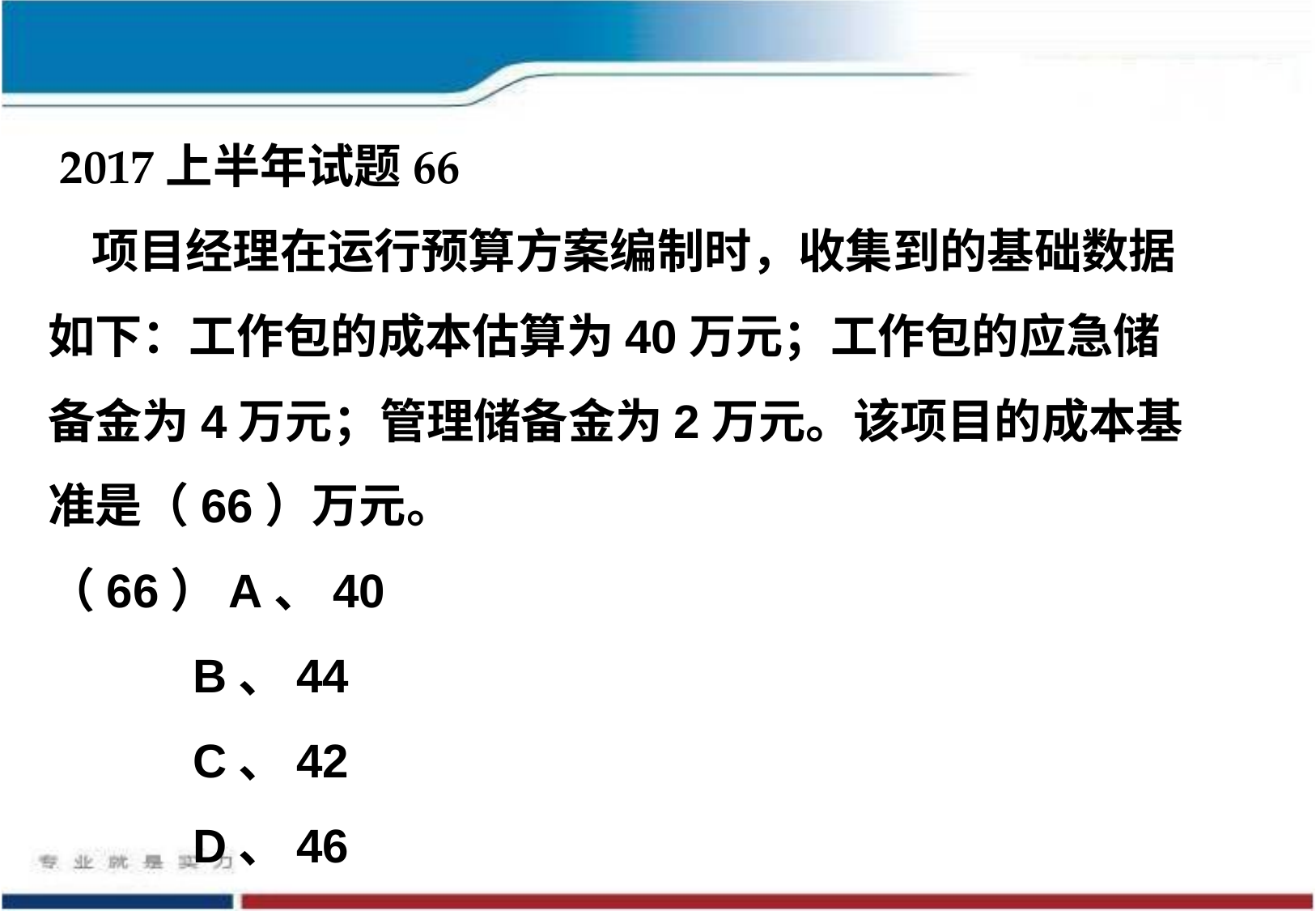

2017上半年试题66
   项目经理在运行预算方案编制时，收集到的基础数据如下：工作包的成本估算为40万元；工作包的应急储备金为4万元；管理储备金为2万元。该项目的成本基准是（66）万元。
（66）A、40
           B、44
           C、42
           D、46